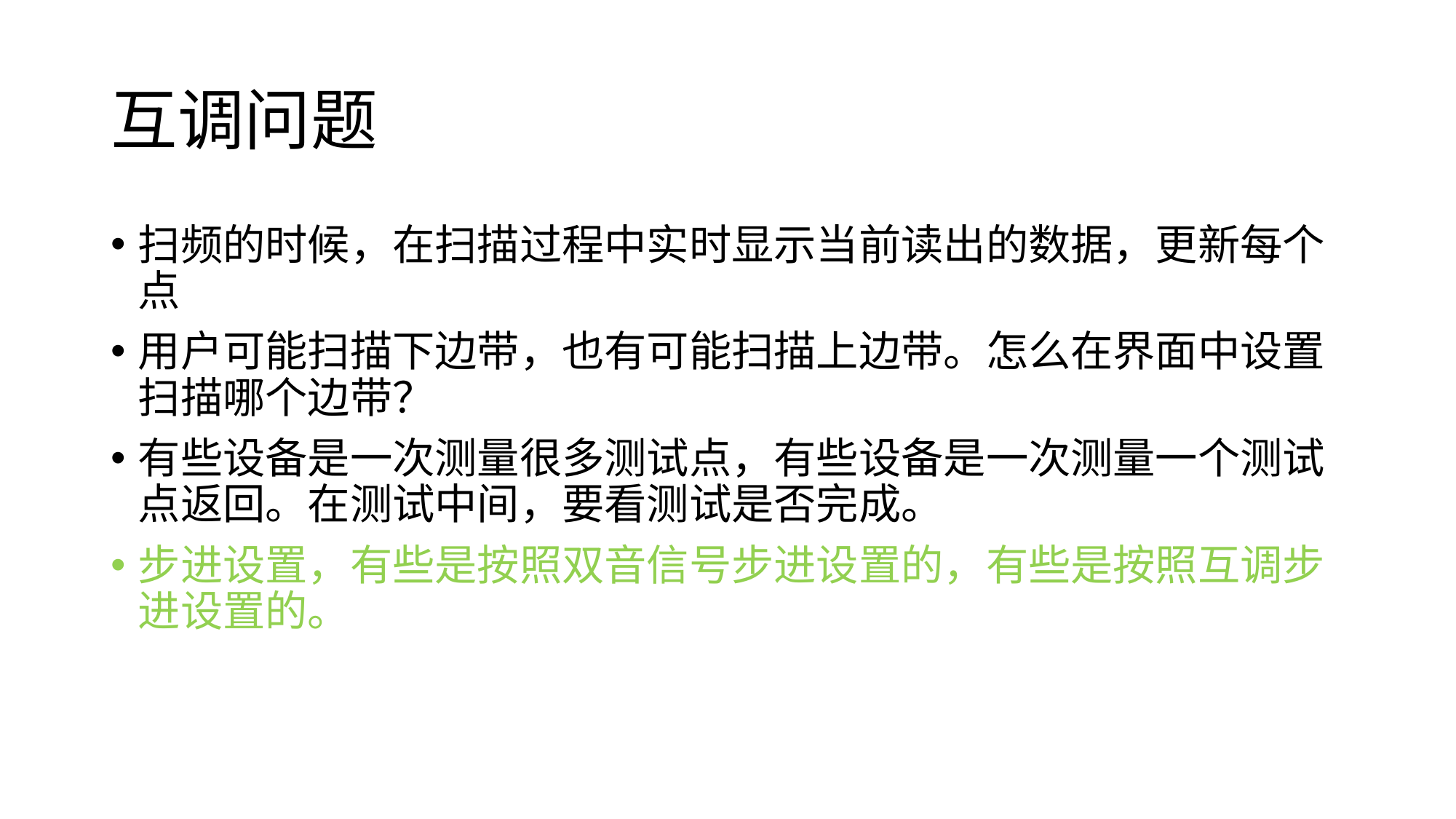

# 互调问题
扫频的时候，在扫描过程中实时显示当前读出的数据，更新每个点
用户可能扫描下边带，也有可能扫描上边带。怎么在界面中设置扫描哪个边带？
有些设备是一次测量很多测试点，有些设备是一次测量一个测试点返回。在测试中间，要看测试是否完成。
步进设置，有些是按照双音信号步进设置的，有些是按照互调步进设置的。